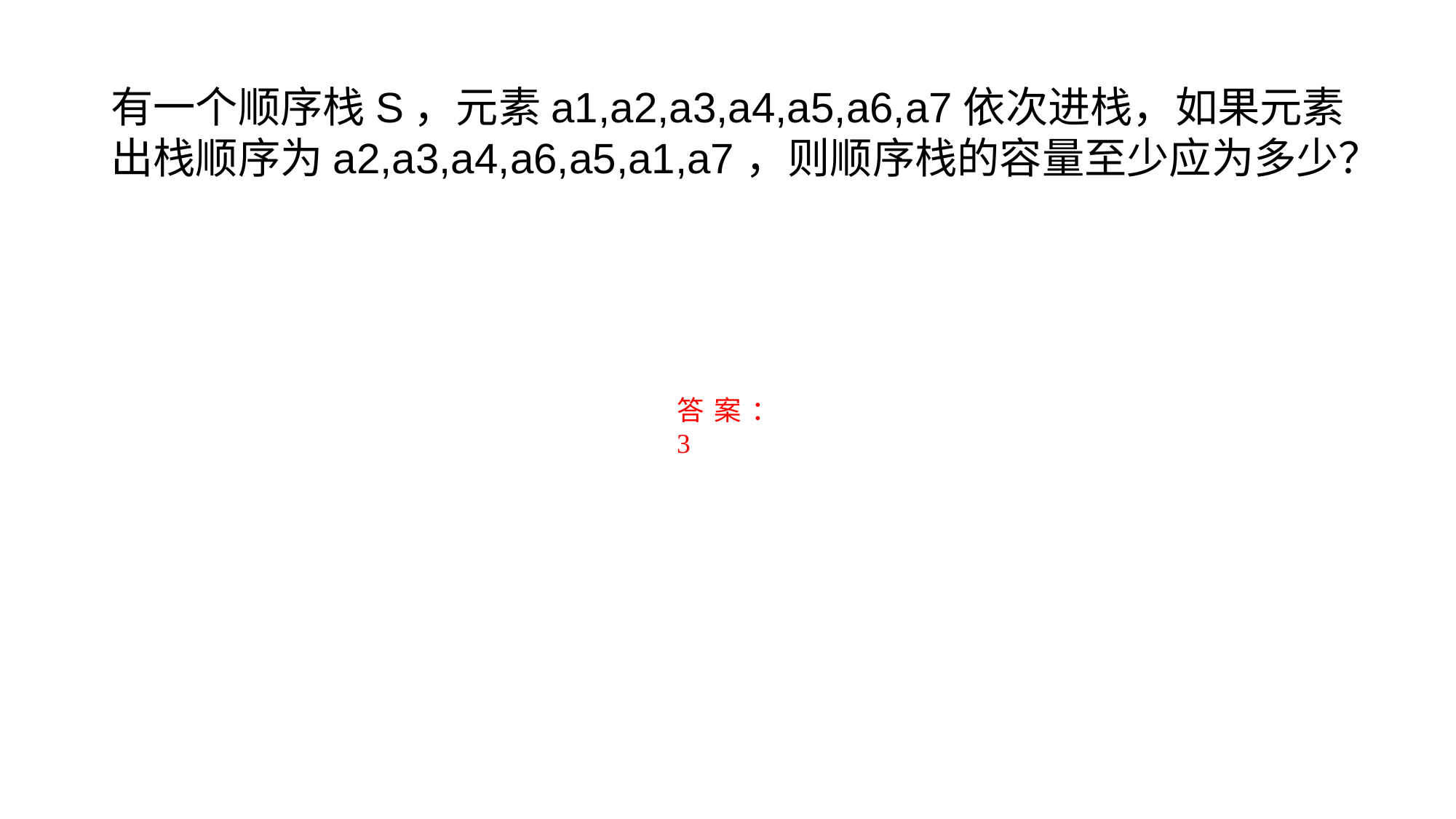

有一个顺序栈S，元素a1,a2,a3,a4,a5,a6,a7依次进栈，如果元素出栈顺序为a2,a3,a4,a6,a5,a1,a7，则顺序栈的容量至少应为多少？
答案： 3